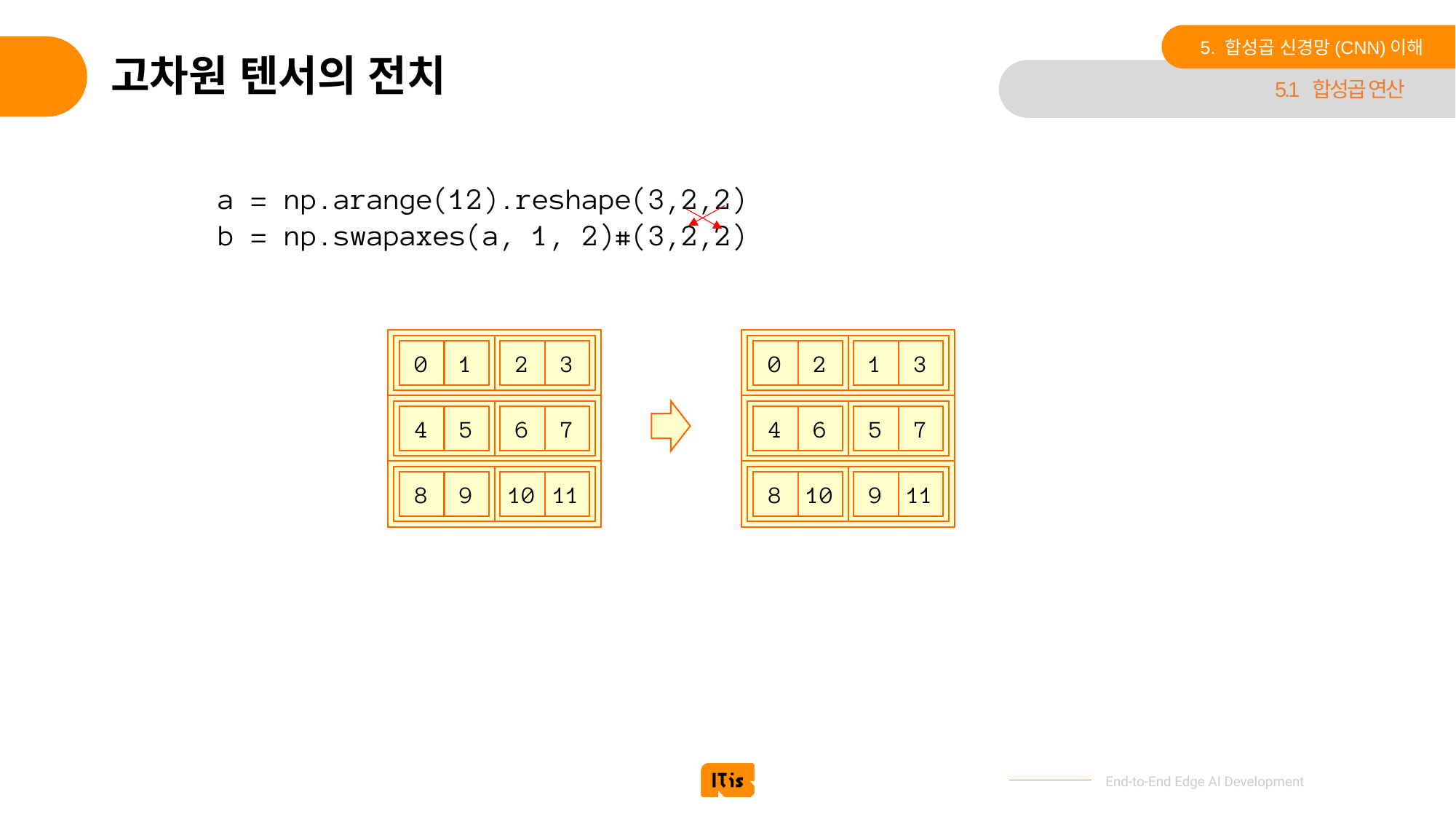

5. 합성곱 신경망(CNN)이해
# 고차원 텐서의 전치
5.1  합성곱 연산

a = np.arange(12).reshape(3,2,2)
b = np.swapaxes(a, 1, 2)#(3,2,2)

1
3
2
3
0
2
0
1

5
7
6
7
4
6
4
5

9
11
10
11
8
10
8
9